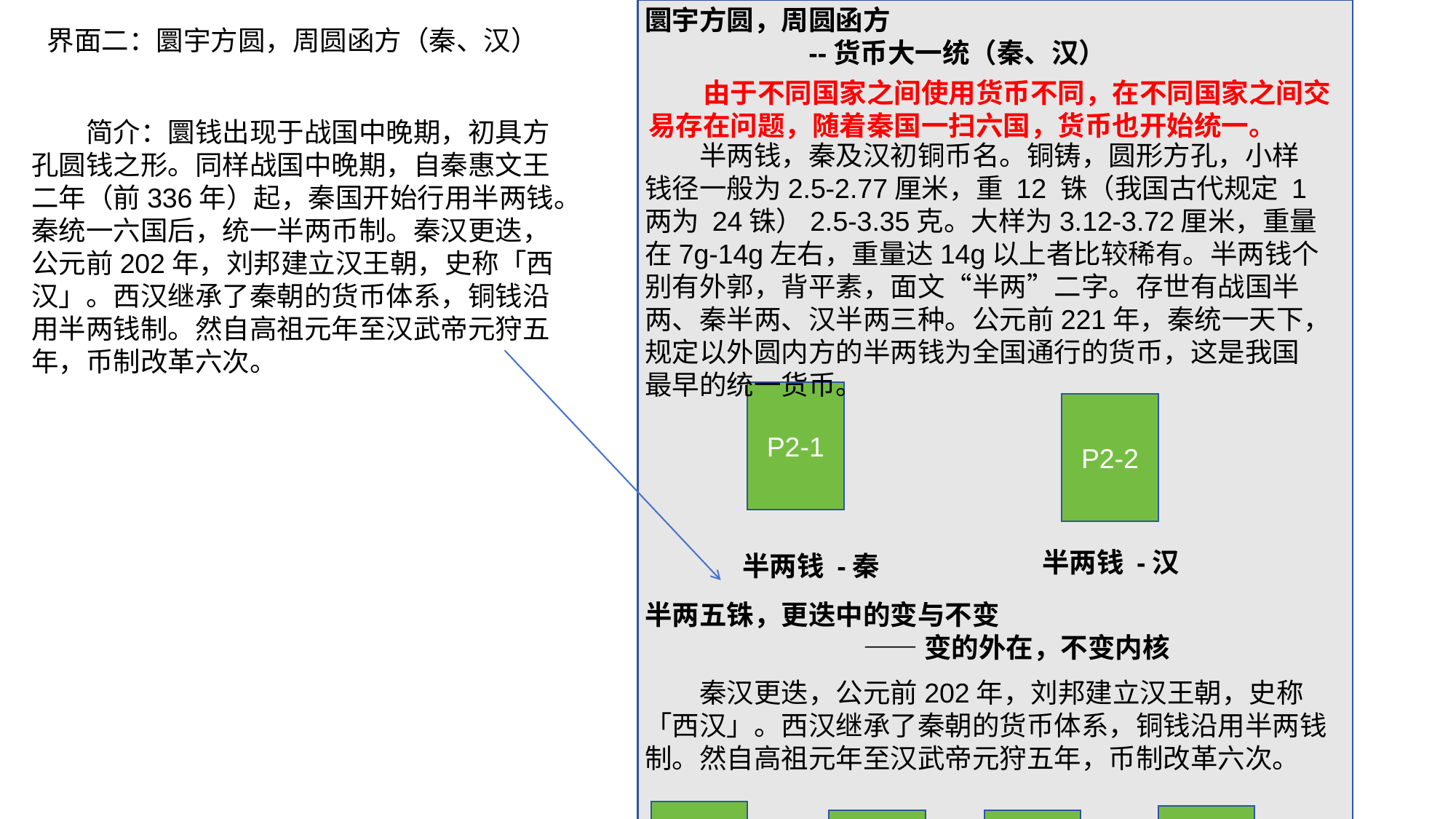

圜宇方圆，周圆函方
--货币大一统（秦、汉）
界面二：圜宇方圆，周圆函方（秦、汉）
由于不同国家之间使用货币不同，在不同国家之间交易存在问题，随着秦国一扫六国，货币也开始统一。
简介：圜钱出现于战国中晚期，初具方孔圆钱之形。同样战国中晚期，自秦惠文王二年（前336年）起，秦国开始行用半两钱。秦统一六国后，统一半两币制。秦汉更迭，公元前202年，刘邦建立汉王朝，史称「西汉」。西汉继承了秦朝的货币体系，铜钱沿用半两钱制。然自高祖元年至汉武帝元狩五年，币制改革六次。

半两钱，秦及汉初铜币名。铜铸，圆形方孔，小样钱径一般为2.5-2.77厘米，重 12 铢（我国古代规定 1 两为 24铢）2.5-3.35克。大样为3.12-3.72厘米，重量在7g-14g左右，重量达14g以上者比较稀有。半两钱个别有外郭，背平素，面文“半两”二字。存世有战国半两、秦半两、汉半两三种。公元前221年，秦统一天下，规定以外圆内方的半两钱为全国通行的货币，这是我国最早的统一货币。
P2-1
P2-2
半两钱 -汉
半两钱 -秦
半两五铢，更迭中的变与不变
         		——变的外在，不变内核
秦汉更迭，公元前202年，刘邦建立汉王朝，史称「西汉」。西汉继承了秦朝的货币体系，铜钱沿用半两钱制。然自高祖元年至汉武帝元狩五年，币制改革六次。
P2-3
P2-6
P2-4
P2-5
榆芙半两
三官五铢
四铢半两
五分半两
为什么汉代货币变革那么多次？
V1
五铢钱是我国历史上通行较久、重量大小都较为适中的钱币，是我国古代流通时间最为长久的钱币形态之一，直至唐高祖武德四年止，共流通了七百三十四年。半两到五铢的演进过程中，重量，外表虽然一直在变但是其纪重的本质是没有变的，其时代至唐才终结，而唐也将为货币开创一个新的纪元。